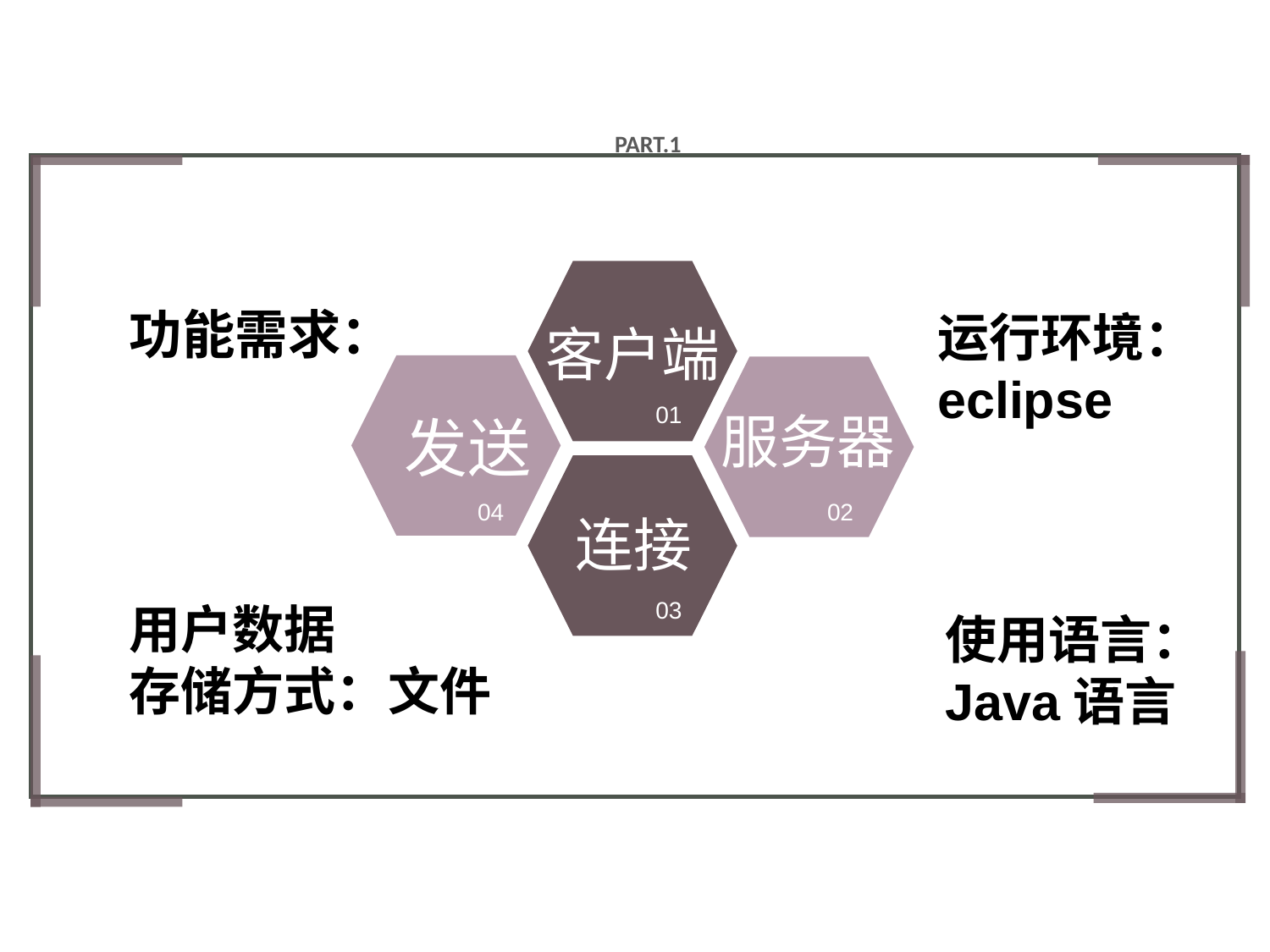

PART.1

功能需求：
运行环境：
eclipse
客户端

01
    服务器
  发送

04
02
   连接
03
用户数据
存储方式：文件
使用语言：
Java语言